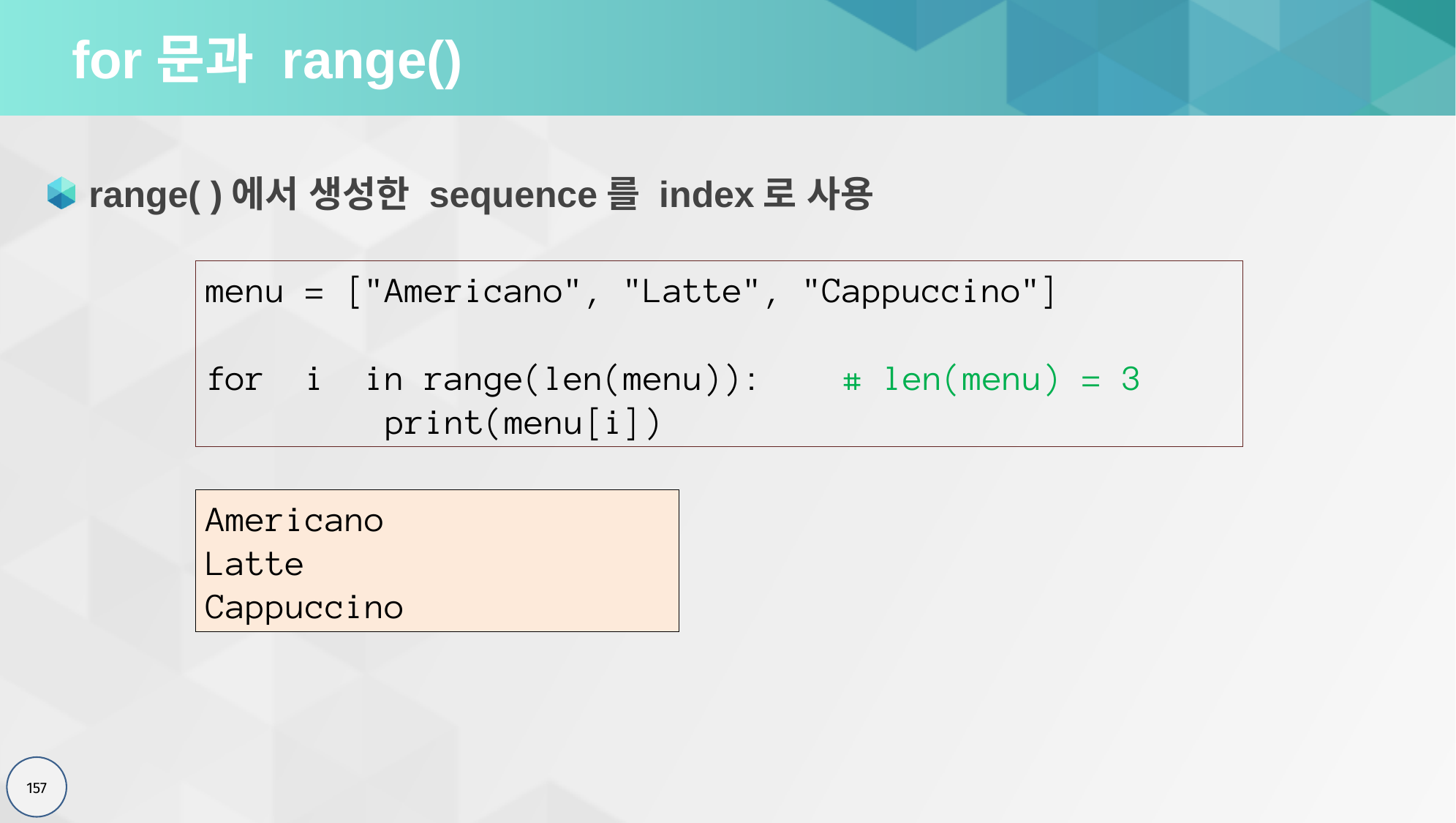

# for문과 range()
range( )에서 생성한 sequence를 index로 사용

menu = ["Americano", "Latte", "Cappuccino"]

for  i  in range(len(menu)):    # len(menu) = 3
         print(menu[i])
Americano
Latte
Cappuccino